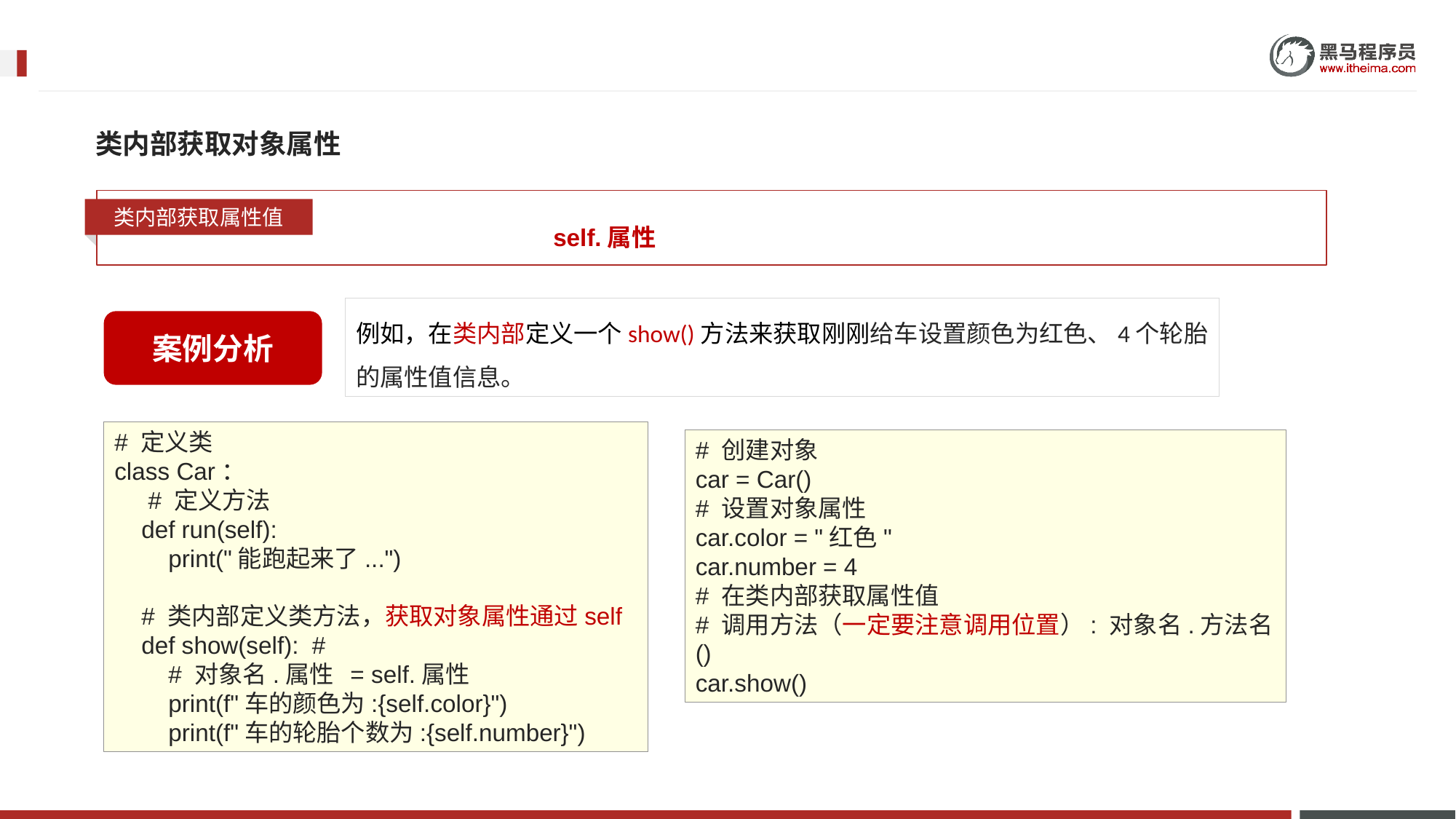

类内部获取对象属性

类内部获取属性值
self.属性

例如，在类内部定义一个show()方法来获取刚刚给车设置颜色为红色、4个轮胎的属性值信息。
案例分析
# 定义类
class Car：
     # 定义方法
    def run(self):
        print("能跑起来了...")

    # 类内部定义类方法，获取对象属性通过self
    def show(self):  #
        # 对象名.属性  = self.属性
        print(f"车的颜色为:{self.color}")
        print(f"车的轮胎个数为:{self.number}")
# 创建对象
car = Car()
# 设置对象属性
car.color = "红色"
car.number = 4
# 在类内部获取属性值
# 调用方法（一定要注意调用位置）: 对象名.方法名()
car.show()